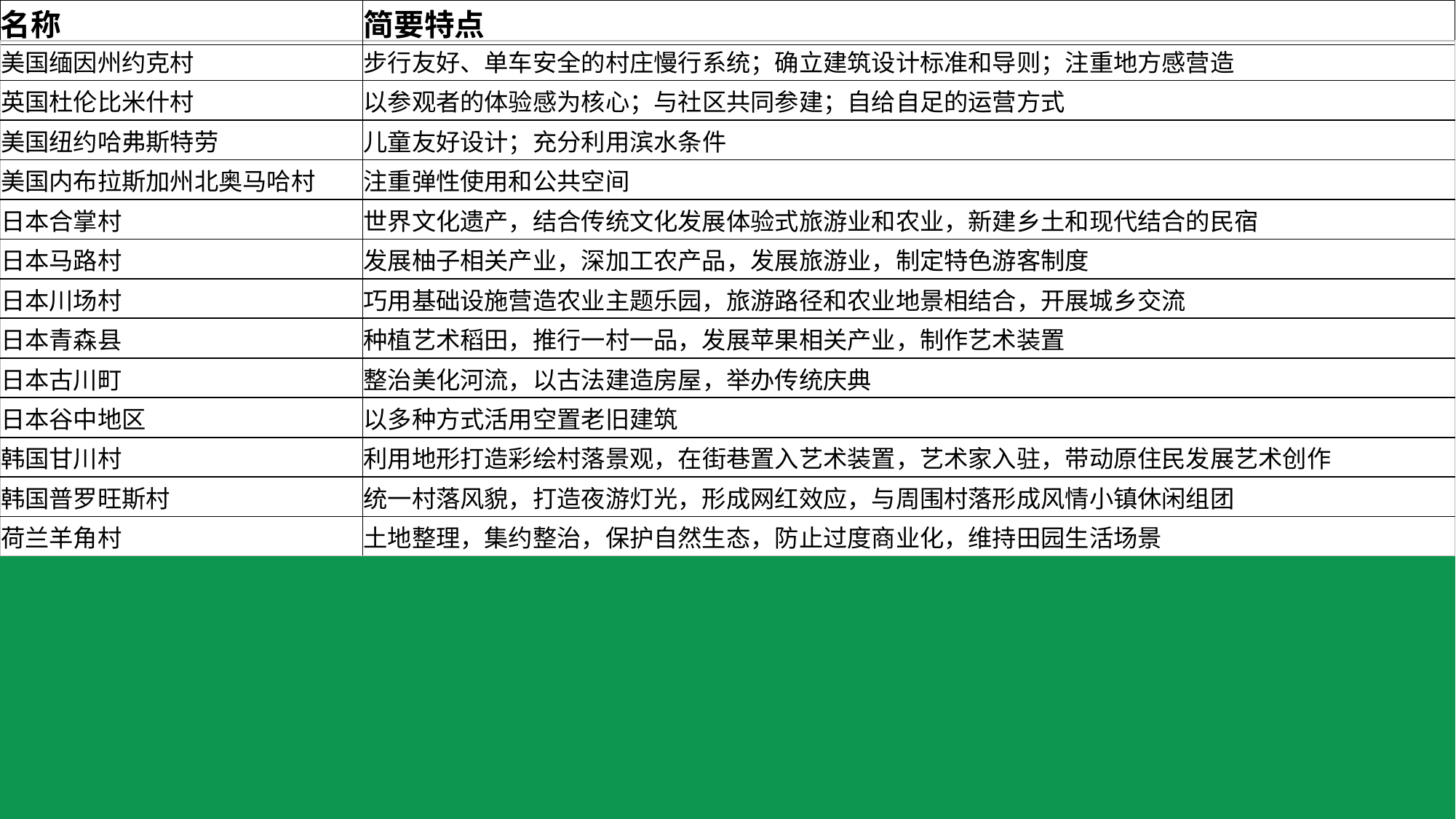

| 名称 | 简要特点 |
| --- | --- |
| 美国缅因州约克村 | 步行友好、单车安全的村庄慢行系统；确立建筑设计标准和导则；注重地方感营造 |
| --- | --- |
| 英国杜伦比米什村 | 以参观者的体验感为核心；与社区共同参建；自给自足的运营方式 |
| 美国纽约哈弗斯特劳 | 儿童友好设计；充分利用滨水条件 |
| 美国内布拉斯加州北奥马哈村 | 注重弹性使用和公共空间 |
| 日本合掌村 | 世界文化遗产，结合传统文化发展体验式旅游业和农业，新建乡土和现代结合的民宿 |
| 日本马路村 | 发展柚子相关产业，深加工农产品，发展旅游业，制定特色游客制度 |
| 日本川场村 | 巧用基础设施营造农业主题乐园，旅游路径和农业地景相结合，开展城乡交流 |
| 日本青森县 | 种植艺术稻田，推行一村一品，发展苹果相关产业，制作艺术装置 |
| 日本古川町 | 整治美化河流，以古法建造房屋，举办传统庆典 |
| 日本谷中地区 | 以多种方式活用空置老旧建筑 |
| 韩国甘川村 | 利用地形打造彩绘村落景观，在街巷置入艺术装置，艺术家入驻，带动原住民发展艺术创作 |
| 韩国普罗旺斯村 | 统一村落风貌，打造夜游灯光，形成网红效应，与周围村落形成风情小镇休闲组团 |
| 荷兰羊角村 | 土地整理，集约整治，保护自然生态，防止过度商业化，维持田园生活场景 |